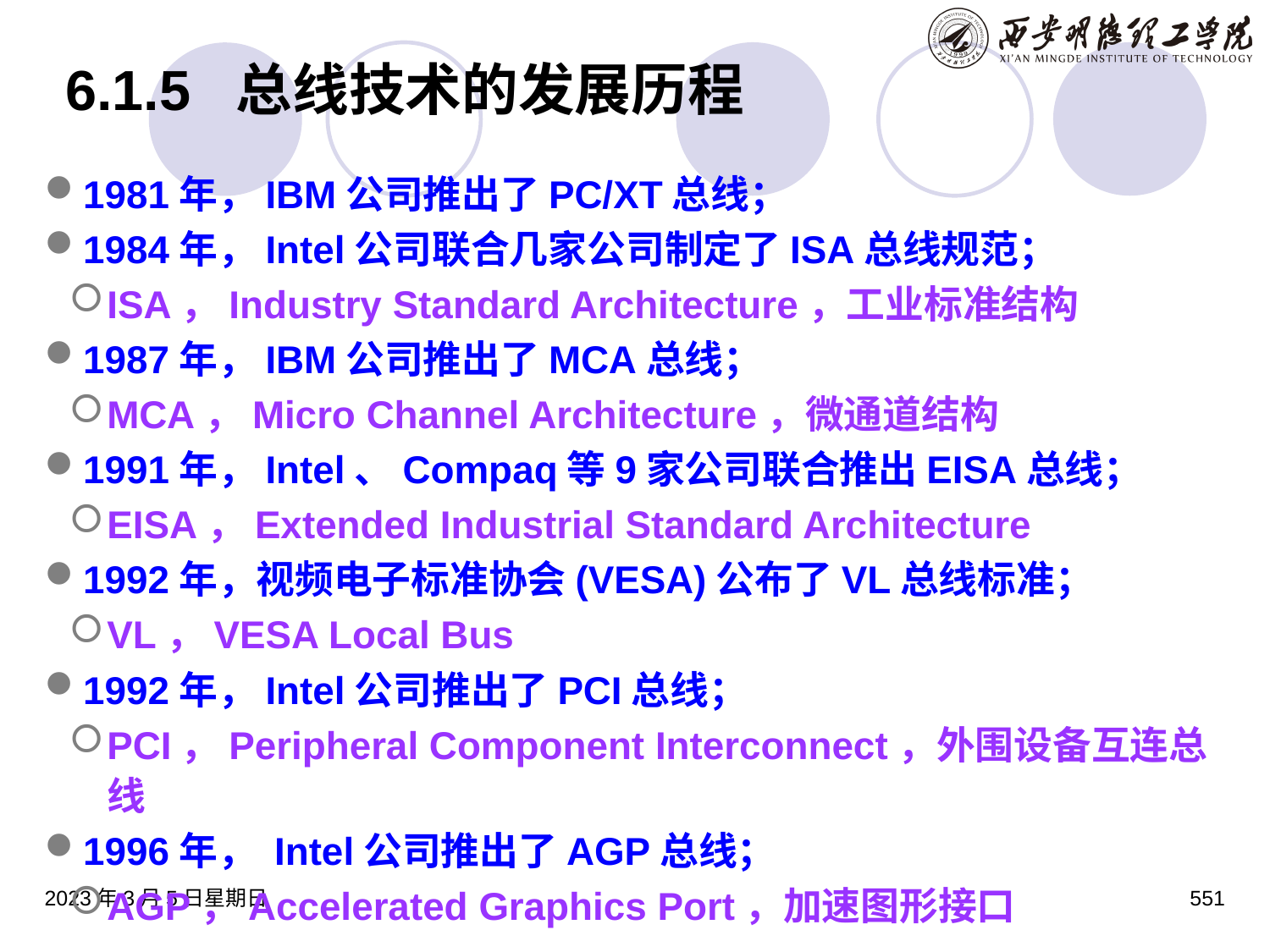

# 6.1.5  总线技术的发展历程
1981年，IBM公司推出了PC/XT总线；
1984年，Intel公司联合几家公司制定了ISA总线规范；
ISA，Industry Standard Architecture，工业标准结构
1987年，IBM公司推出了MCA总线；
MCA，Micro Channel Architecture，微通道结构
1991年，Intel、Compaq等9家公司联合推出EISA总线；
EISA，Extended Industrial Standard Architecture
1992年，视频电子标准协会(VESA)公布了VL总线标准；
VL，VESA Local Bus
1992年，Intel公司推出了PCI总线；
PCI，Peripheral Component Interconnect，外围设备互连总线
1996年， Intel公司推出了AGP总线；
AGP，Accelerated Graphics Port，加速图形接口
2023年3月5日星期日
551